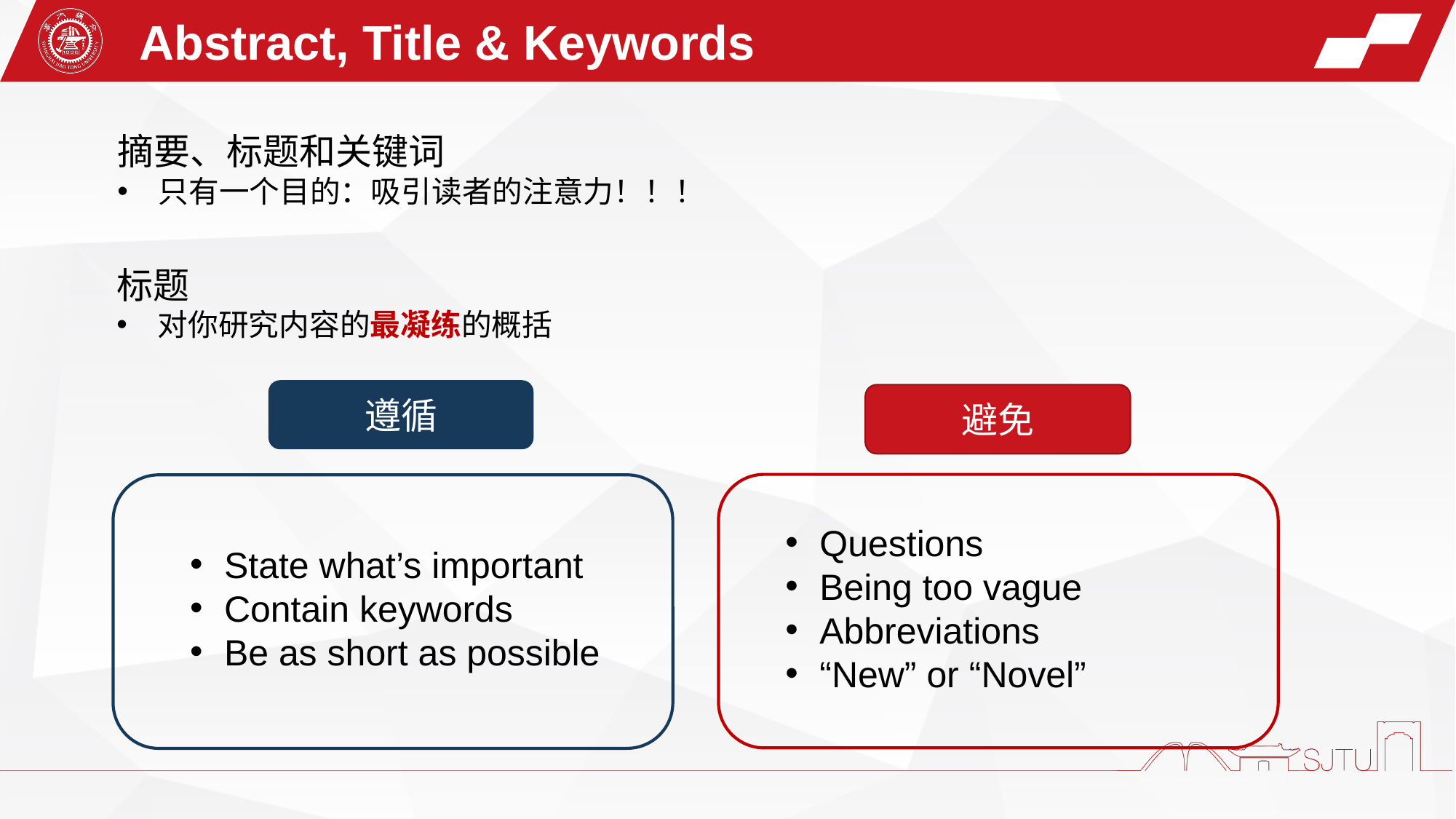

Abstract, Title & Keywords
摘要、标题和关键词
只有一个目的：吸引读者的注意力！！！
标题
对你研究内容的最凝练的概括
遵循
避免

Questions
Being too vague
Abbreviations
“New” or “Novel”
State what’s important
Contain keywords
Be as short as possible